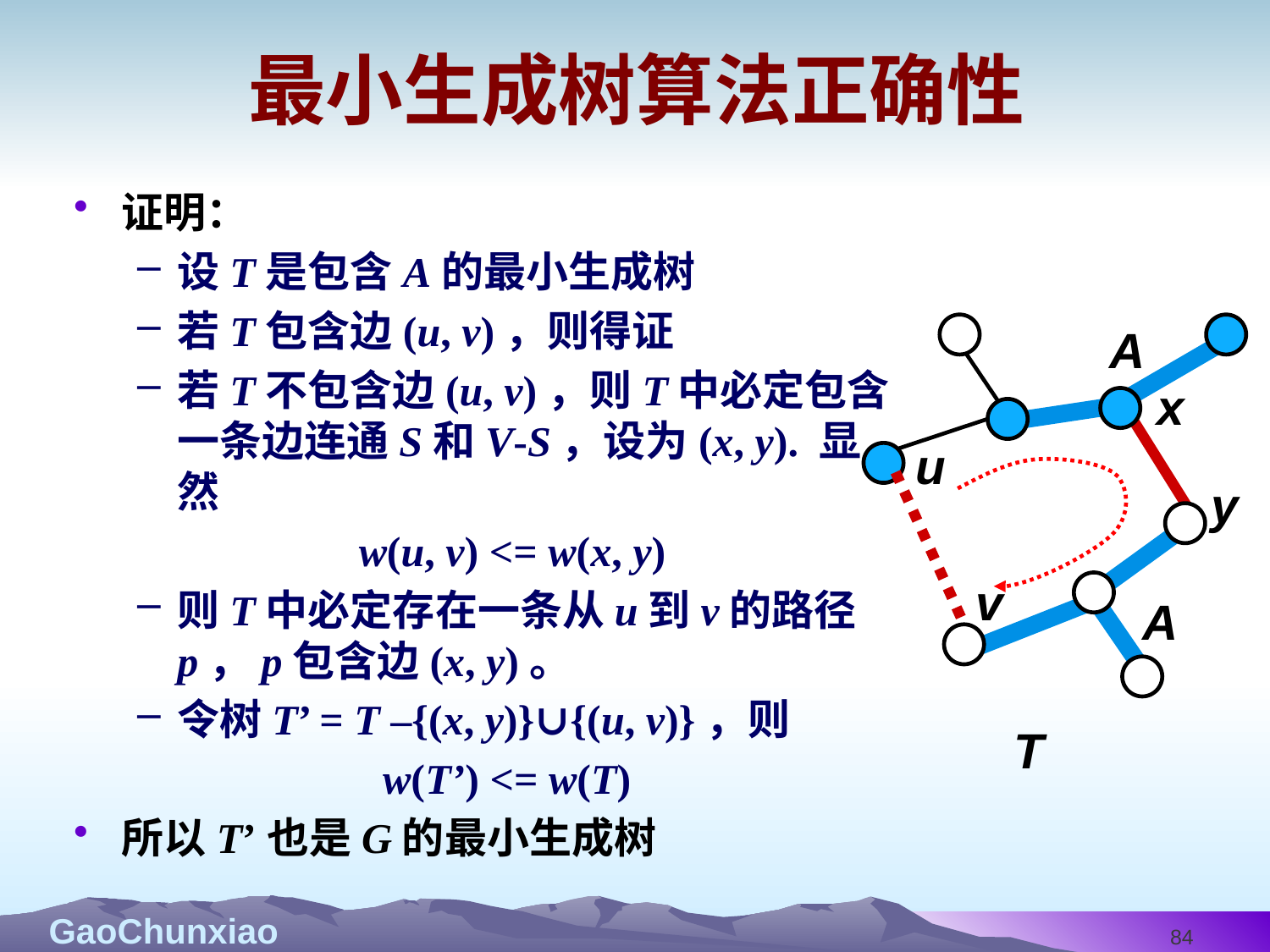

# 最小生成树算法正确性
证明：
设T是包含A的最小生成树
若T包含边(u, v)，则得证
若T不包含边(u, v)，则T中必定包含一条边连通S和V-S，设为(x, y). 显然
w(u, v) <= w(x, y)
则T中必定存在一条从u到v的路径p，p包含边(x, y)。
令树T’ = T –{(x, y)}∪{(u, v)}，则
w(T’) <= w(T)
所以T’也是G的最小生成树
A

x

u

y

v

A

T

84